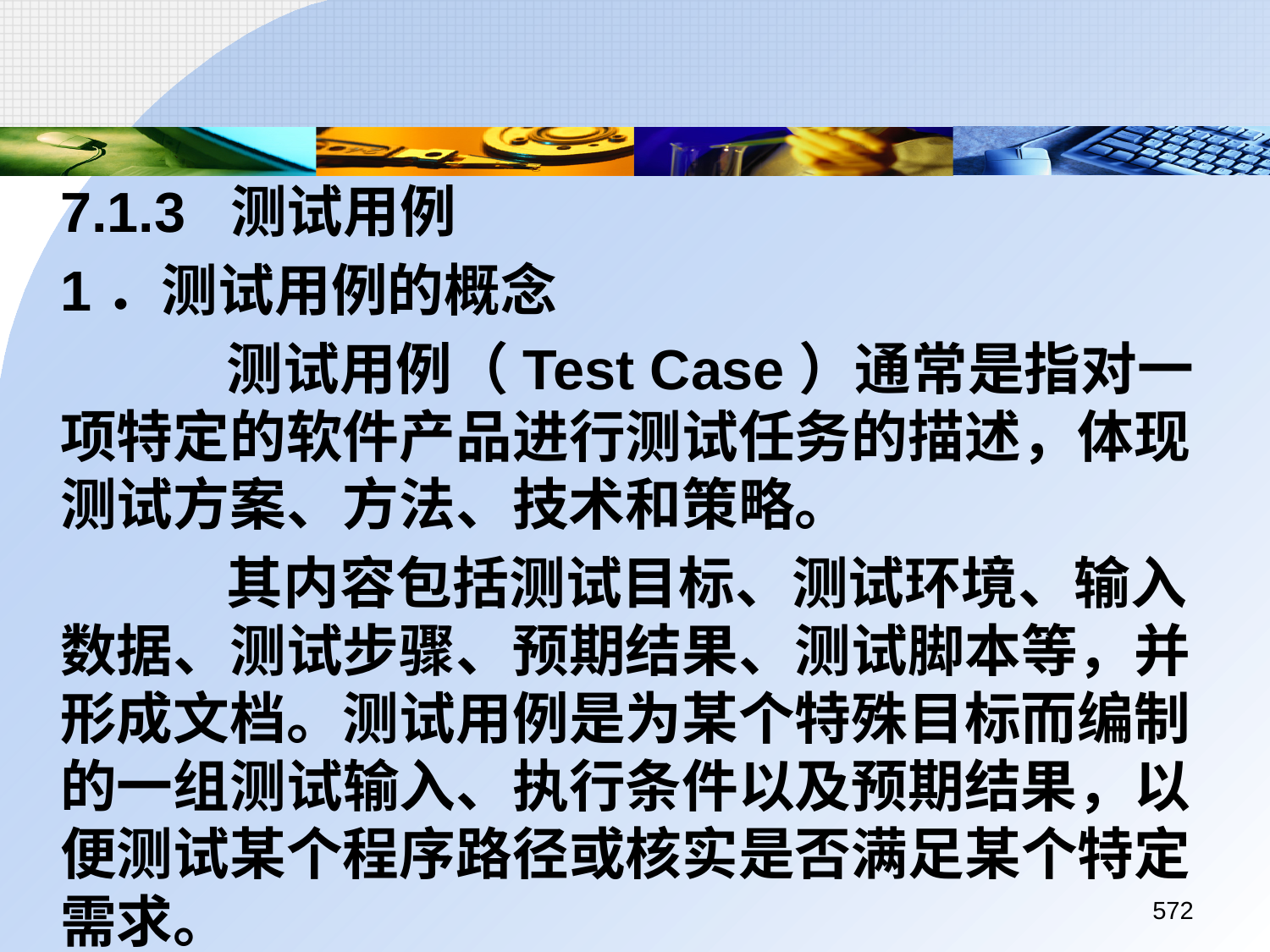

7.1.3  测试用例
	1．测试用例的概念
		  测试用例（Test Case）通常是指对一项特定的软件产品进行测试任务的描述，体现测试方案、方法、技术和策略。
		  其内容包括测试目标、测试环境、输入数据、测试步骤、预期结果、测试脚本等，并形成文档。测试用例是为某个特殊目标而编制的一组测试输入、执行条件以及预期结果，以便测试某个程序路径或核实是否满足某个特定需求。

572